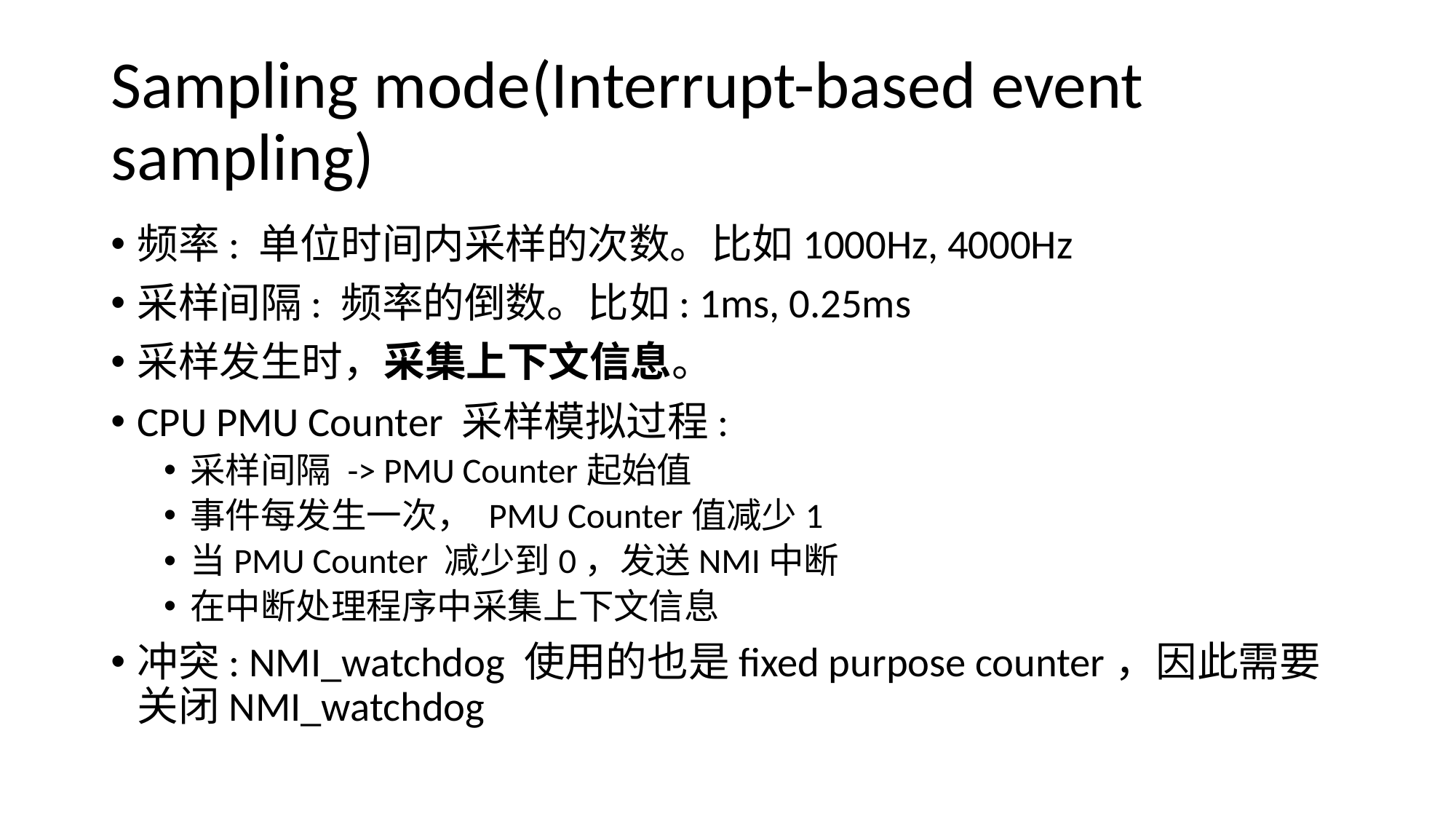

# Sampling mode(Interrupt-based event sampling)
频率: 单位时间内采样的次数。比如1000Hz, 4000Hz
采样间隔: 频率的倒数。比如: 1ms, 0.25ms
采样发生时，采集上下文信息。
CPU PMU Counter 采样模拟过程:
采样间隔 -> PMU Counter起始值
事件每发生一次， PMU Counter值减少1
当PMU Counter 减少到0，发送NMI中断
在中断处理程序中采集上下文信息
冲突: NMI_watchdog 使用的也是fixed purpose counter，因此需要关闭NMI_watchdog